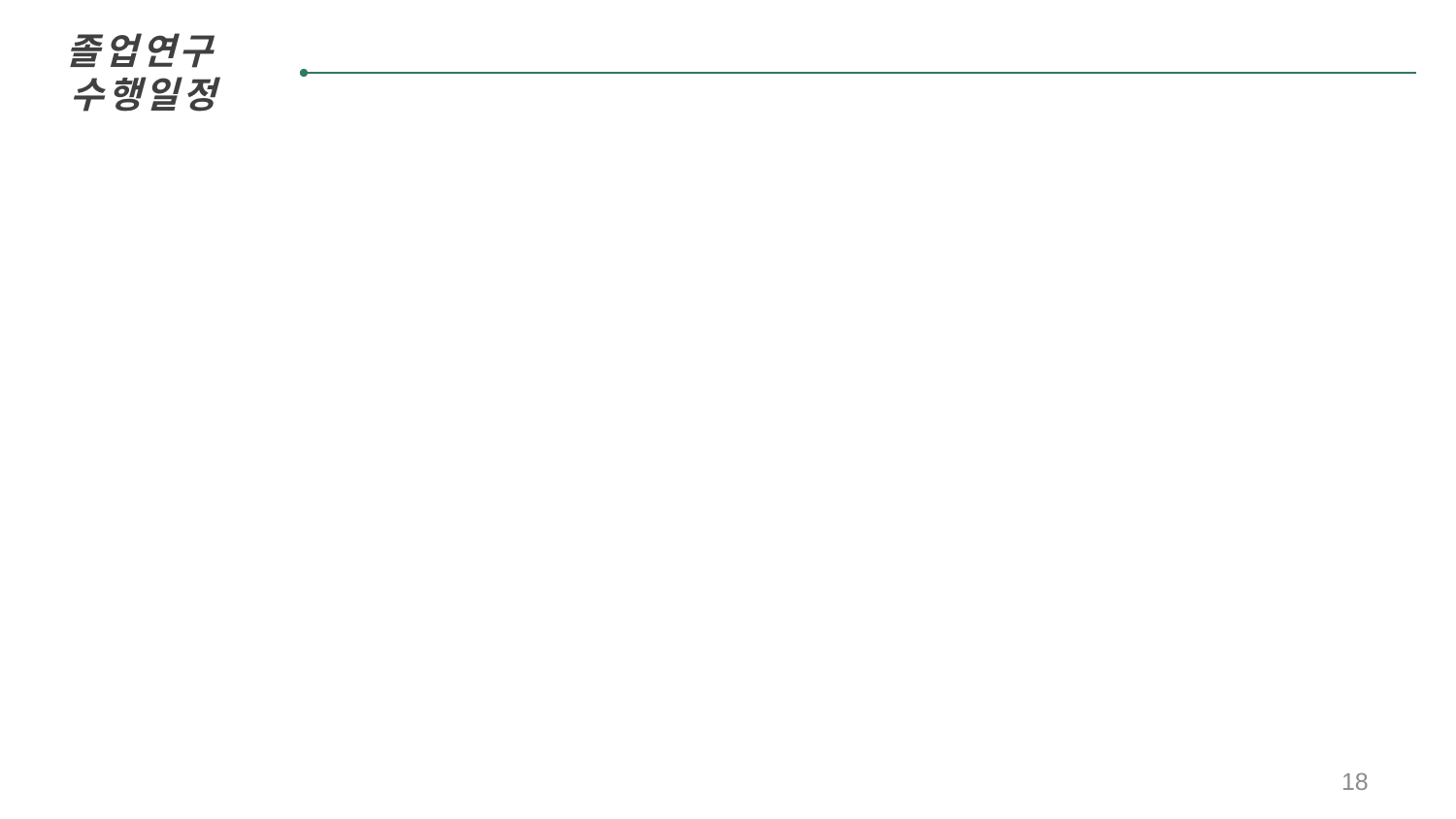

졸 업 연 구
수 행 일 정
18